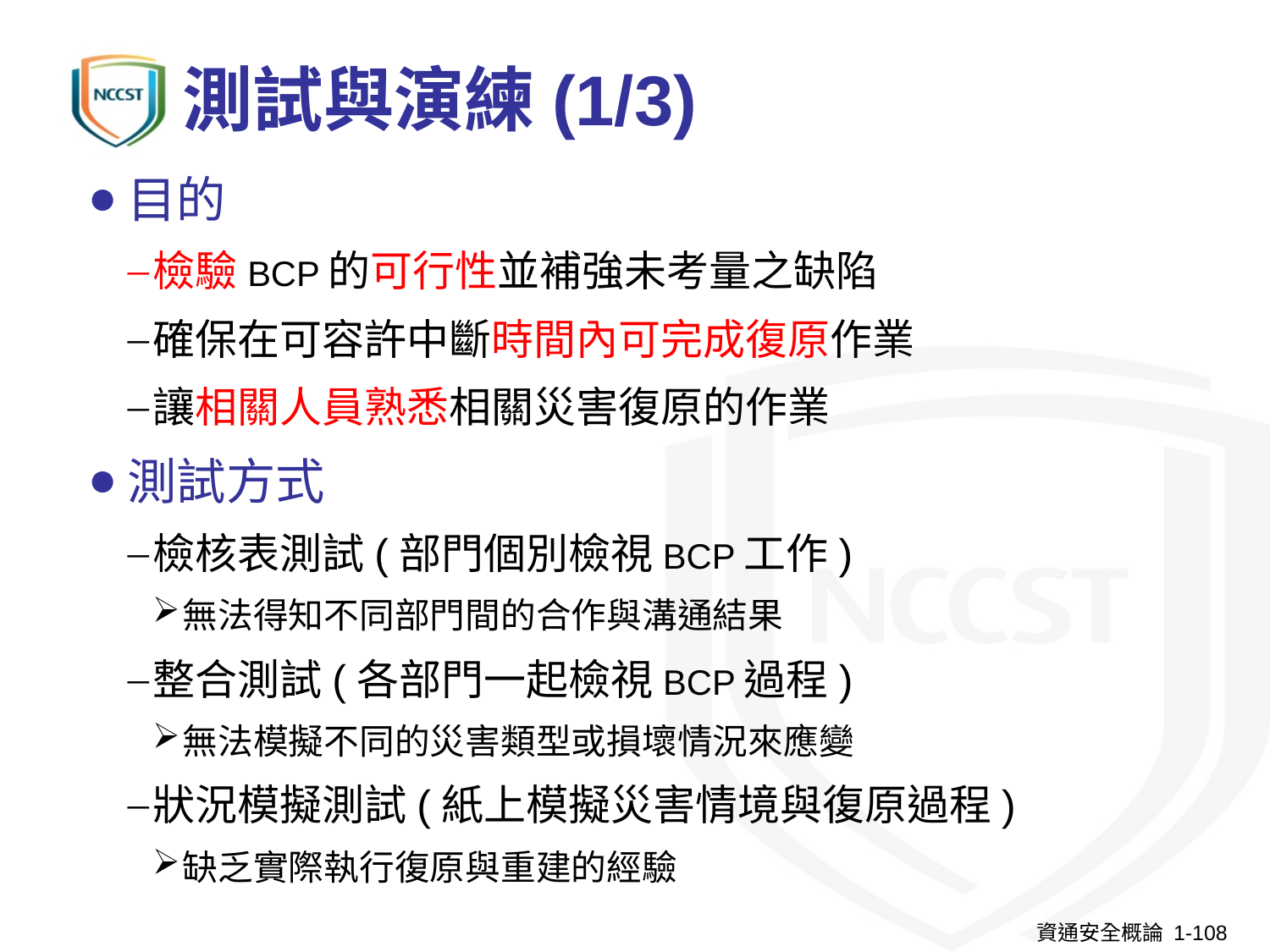

# 測試與演練(1/3)
目的
檢驗BCP的可行性並補強未考量之缺陷
確保在可容許中斷時間內可完成復原作業
讓相關人員熟悉相關災害復原的作業
測試方式
檢核表測試(部門個別檢視BCP工作)
無法得知不同部門間的合作與溝通結果
整合測試(各部門一起檢視BCP過程)
無法模擬不同的災害類型或損壞情況來應變
狀況模擬測試(紙上模擬災害情境與復原過程)
缺乏實際執行復原與重建的經驗